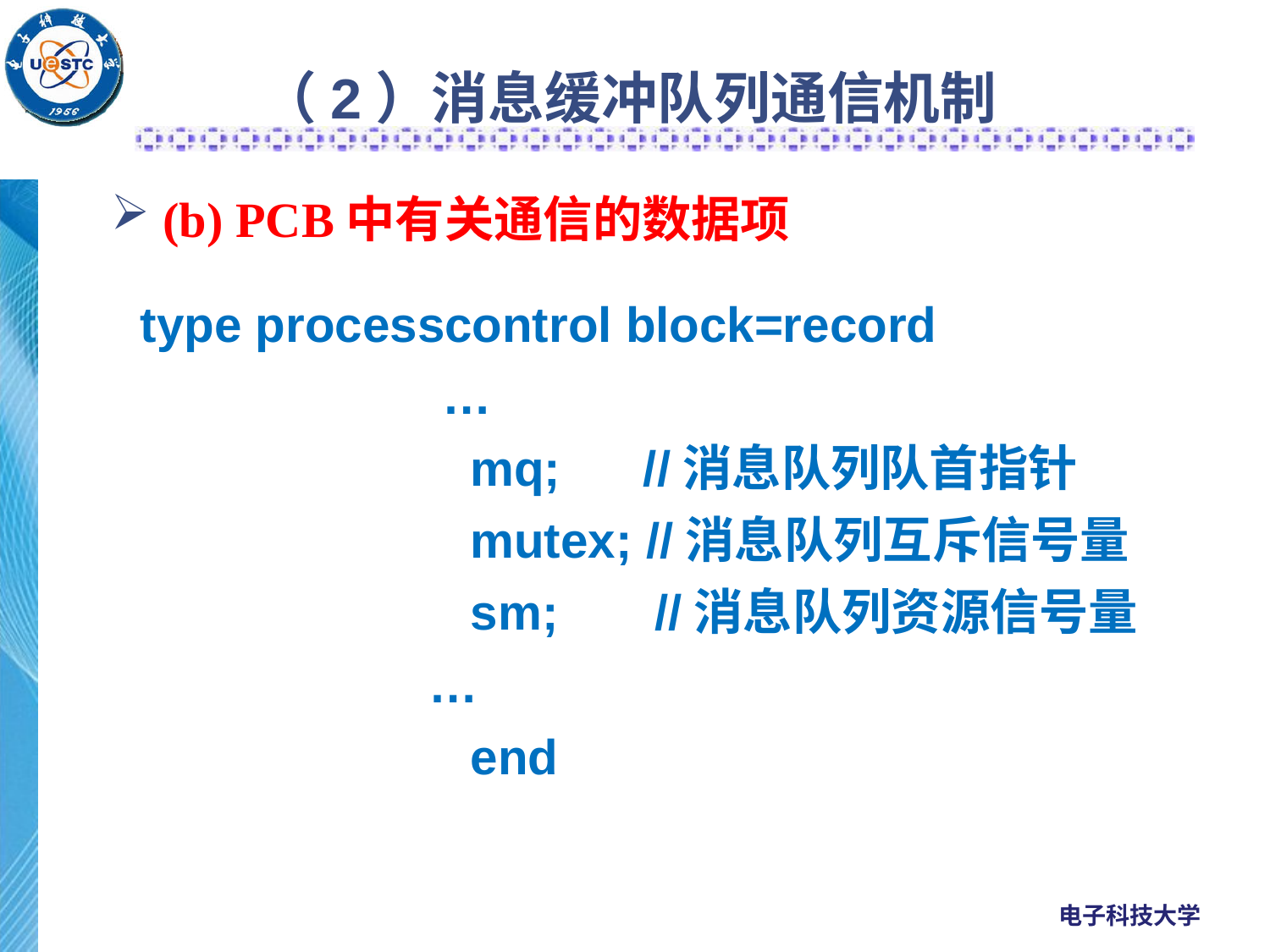

# （2）消息缓冲队列通信机制
 (b) PCB中有关通信的数据项
type processcontrol block=record
                      …
                        mq;      //消息队列队首指针
                        mutex; //消息队列互斥信号量
                        sm;       //消息队列资源信号量
                     …
                        end